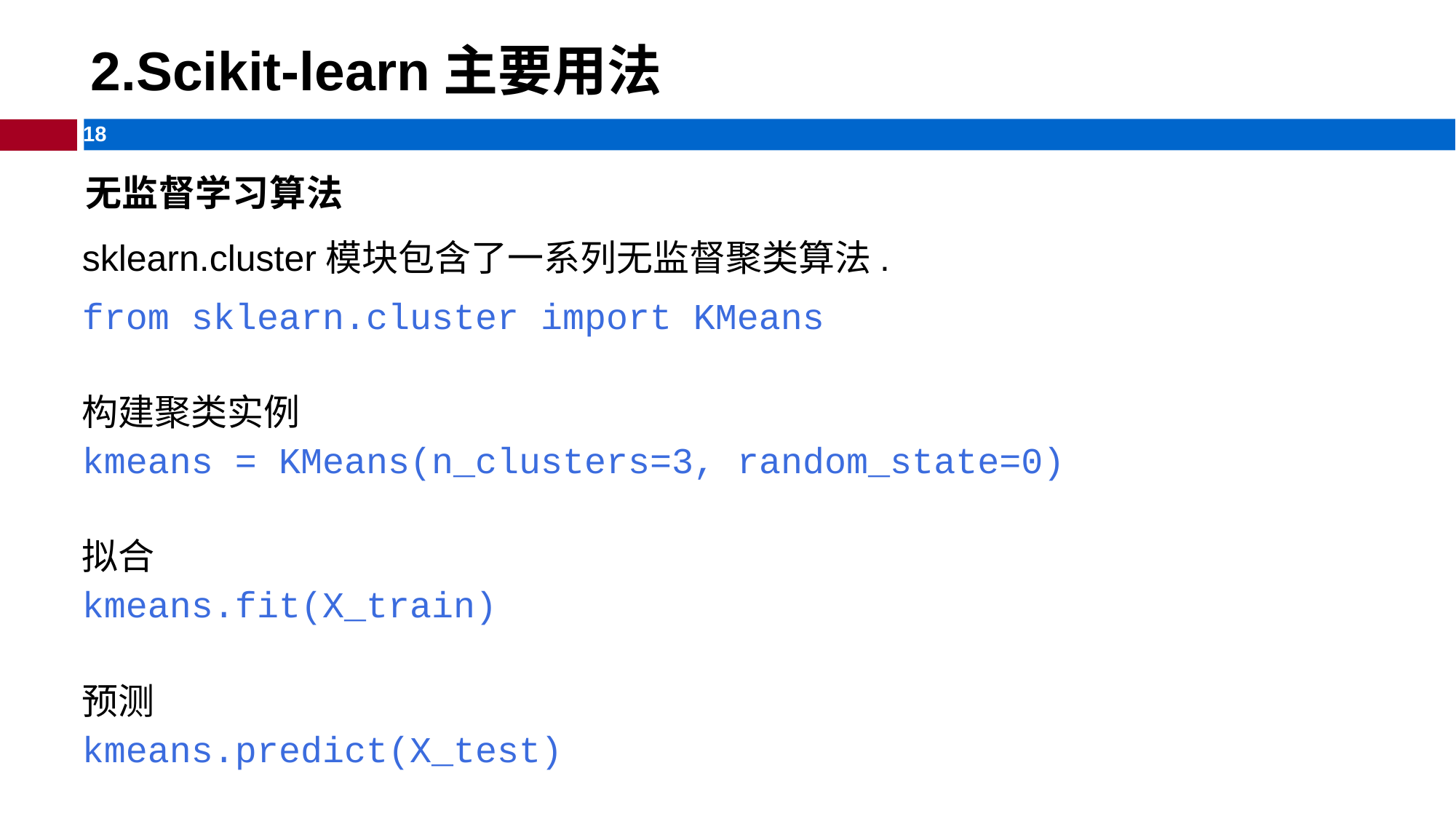

# 2.Scikit-learn主要用法
无监督学习算法

sklearn.cluster模块包含了一系列无监督聚类算法.
from sklearn.cluster import KMeans

构建聚类实例
kmeans = KMeans(n_clusters=3, random_state=0)

拟合
kmeans.fit(X_train)

预测
kmeans.predict(X_test)